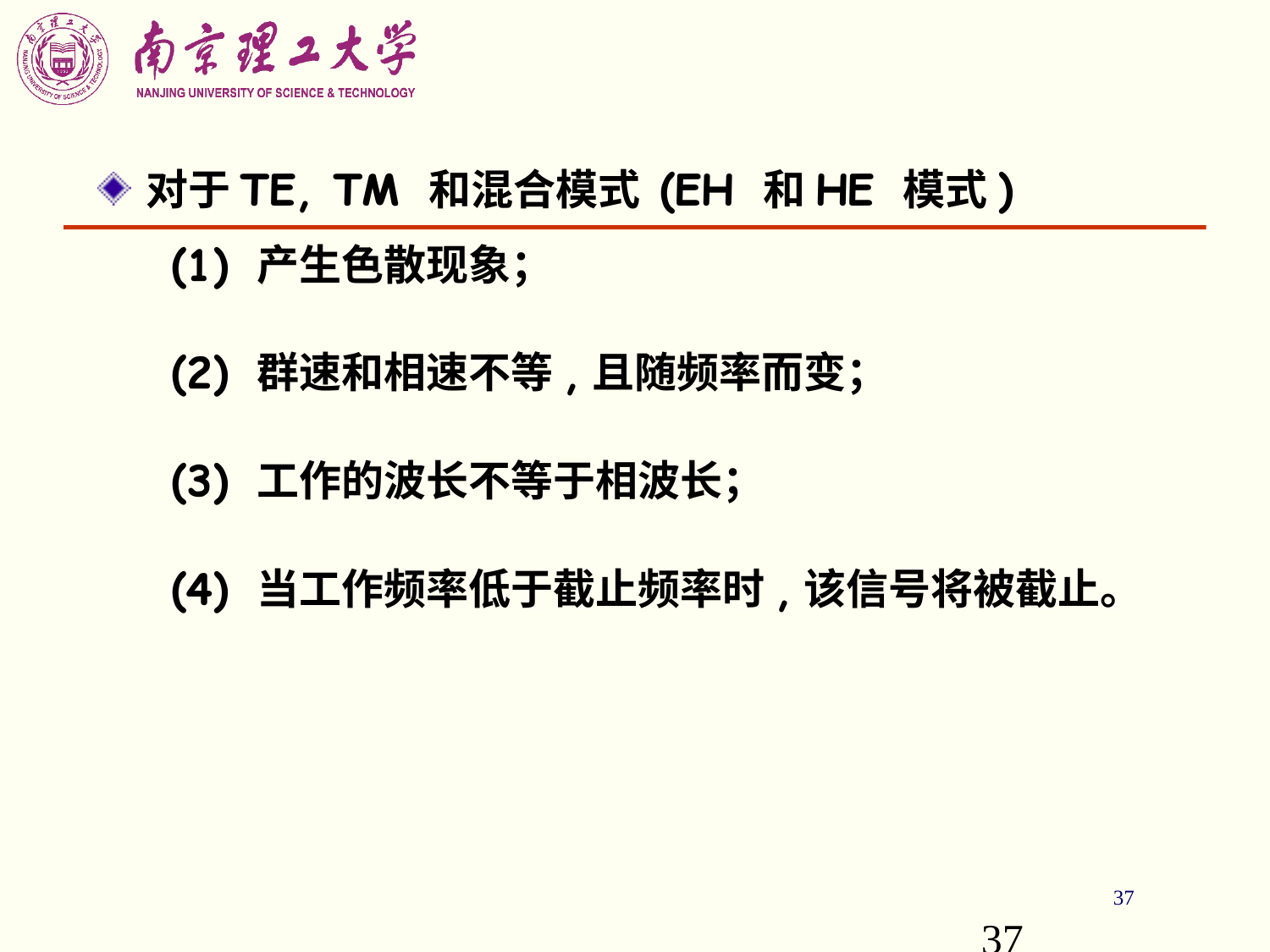

对于TE, TM 和混合模式 (EH 和HE 模式)
    (1) 产生色散现象；

    (2) 群速和相速不等,且随频率而变；

    (3) 工作的波长不等于相波长；

    (4) 当工作频率低于截止频率时,该信号将被截止。
37